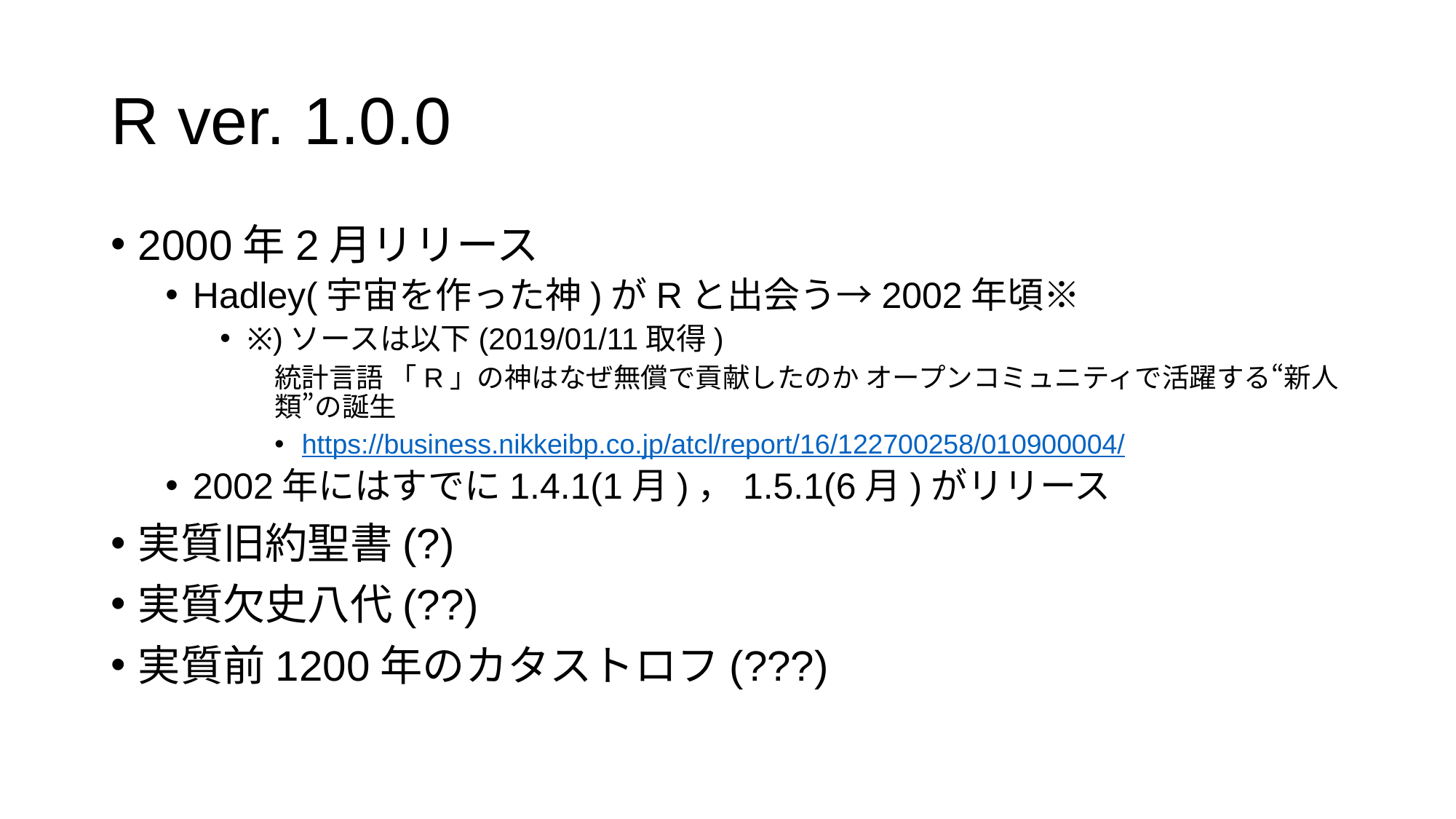

# R ver. 1.0.0
2000年2月リリース
Hadley(宇宙を作った神)がRと出会う→2002年頃※
※)ソースは以下(2019/01/11取得)
統計言語 「R」の神はなぜ無償で貢献したのか オープンコミュニティで活躍する“新人類”の誕生
https://business.nikkeibp.co.jp/atcl/report/16/122700258/010900004/
2002年にはすでに1.4.1(1月)，1.5.1(6月)がリリース
実質旧約聖書(?)
実質欠史八代(??)
実質前1200年のカタストロフ(???)